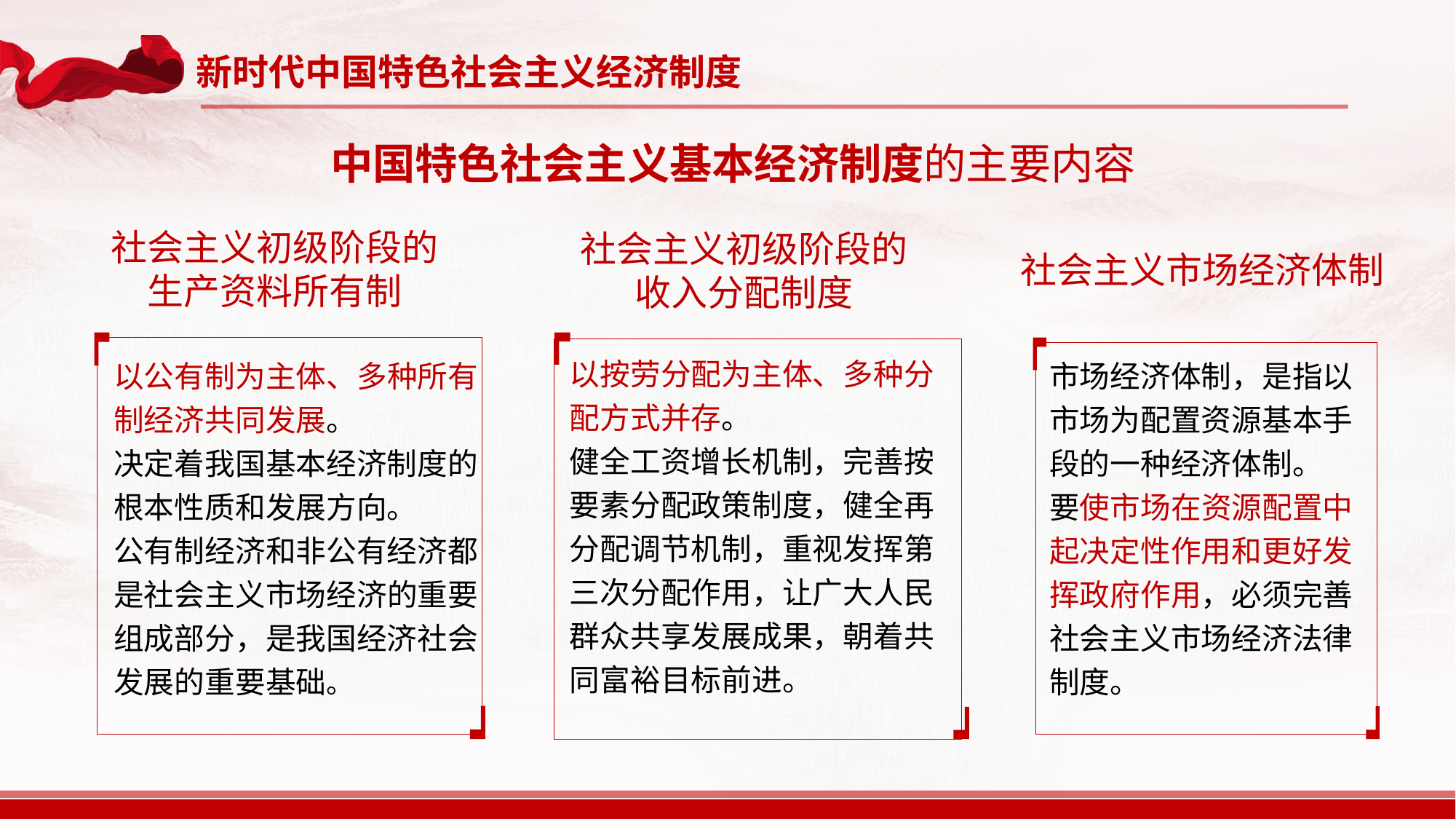

新时代中国特色社会主义经济制度
中国特色社会主义基本经济制度的主要内容
社会主义初级阶段的生产资料所有制
社会主义初级阶段的收入分配制度
社会主义市场经济体制

以按劳分配为主体、多种分配方式并存。
健全工资增长机制，完善按要素分配政策制度，健全再分配调节机制，重视发挥第三次分配作用，让广大人民群众共享发展成果，朝着共同富裕目标前进。
以公有制为主体、多种所有制经济共同发展。
决定着我国基本经济制度的根本性质和发展方向。
公有制经济和非公有经济都是社会主义市场经济的重要组成部分，是我国经济社会发展的重要基础。
市场经济体制，是指以市场为配置资源基本手段的一种经济体制。
要使市场在资源配置中起决定性作用和更好发挥政府作用，必须完善社会主义市场经济法律制度。